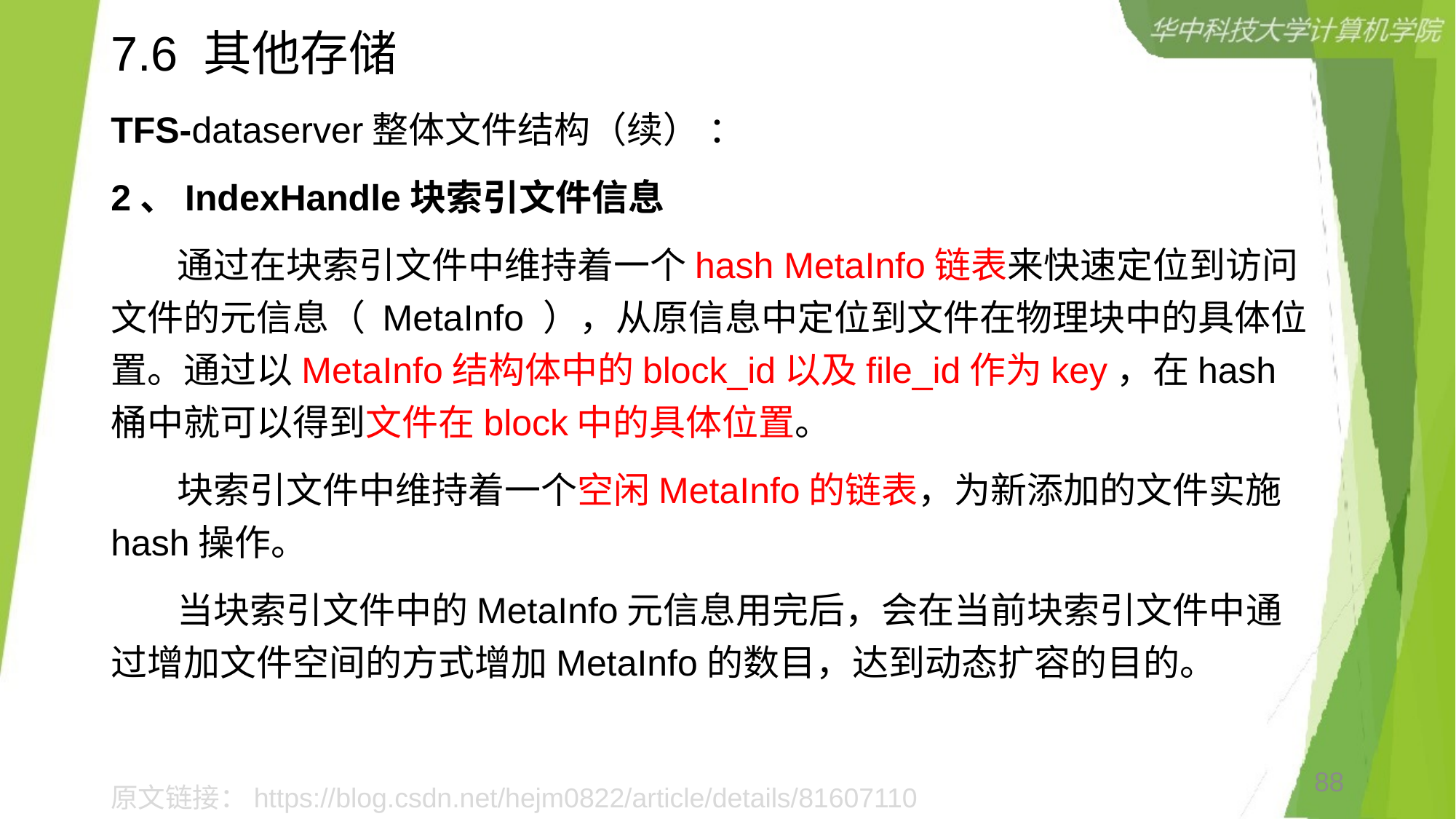

# 7.6 其他存储
TFS-dataserver整体文件结构（续） ：
2、IndexHandle块索引文件信息
       通过在块索引文件中维持着一个hash MetaInfo链表来快速定位到访问文件的元信息（ MetaInfo ），从原信息中定位到文件在物理块中的具体位置。通过以MetaInfo结构体中的block_id以及file_id作为key，在hash桶中就可以得到文件在block中的具体位置。
       块索引文件中维持着一个空闲MetaInfo的链表，为新添加的文件实施hash操作。
       当块索引文件中的MetaInfo元信息用完后，会在当前块索引文件中通过增加文件空间的方式增加MetaInfo的数目，达到动态扩容的目的。
88
原文链接：https://blog.csdn.net/hejm0822/article/details/81607110